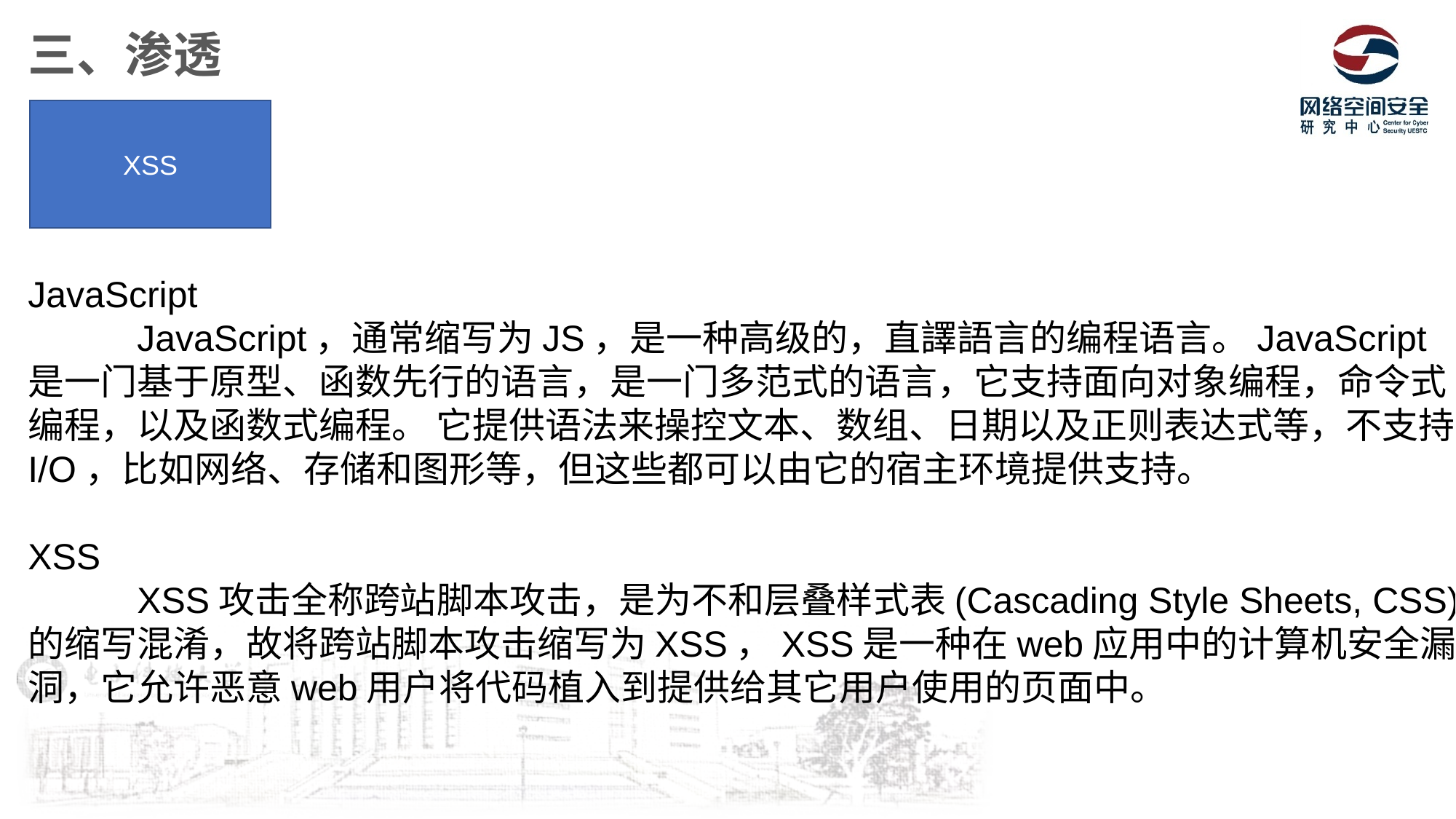

三、渗透
XSS
JavaScript
	JavaScript，通常缩写为JS，是一种高级的，直譯語言的编程语言。JavaScript是一门基于原型、函数先行的语言，是一门多范式的语言，它支持面向对象编程，命令式编程，以及函数式编程。 它提供语法来操控文本、数组、日期以及正则表达式等，不支持I/O，比如网络、存储和图形等，但这些都可以由它的宿主环境提供支持。

XSS
	XSS攻击全称跨站脚本攻击，是为不和层叠样式表(Cascading Style Sheets, CSS)的缩写混淆，故将跨站脚本攻击缩写为XSS，XSS是一种在web应用中的计算机安全漏洞，它允许恶意web用户将代码植入到提供给其它用户使用的页面中。